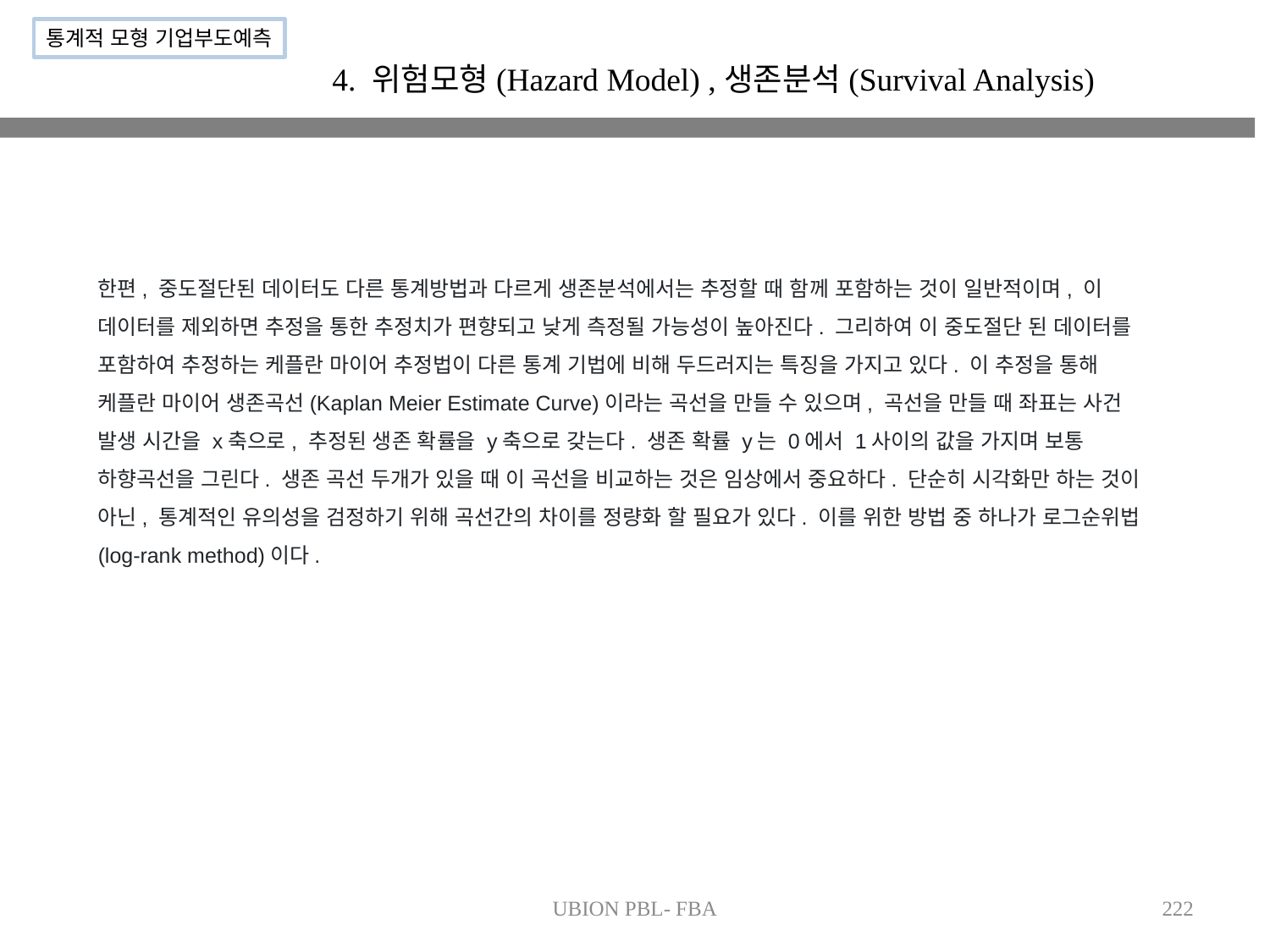

통계적 모형 기업부도예측

4. 위험모형(Hazard Model) ,생존분석(Survival Analysis)

한편, 중도절단된 데이터도 다른 통계방법과 다르게 생존분석에서는 추정할 때 함께 포함하는 것이 일반적이며, 이 데이터를 제외하면 추정을 통한 추정치가 편향되고 낮게 측정될 가능성이 높아진다. 그리하여 이 중도절단 된 데이터를 포함하여 추정하는 케플란 마이어 추정법이 다른 통계 기법에 비해 두드러지는 특징을 가지고 있다. 이 추정을 통해 케플란 마이어 생존곡선(Kaplan Meier Estimate Curve)이라는 곡선을 만들 수 있으며, 곡선을 만들 때 좌표는 사건 발생 시간을 x축으로, 추정된 생존 확률을 y축으로 갖는다. 생존 확률 y는 0에서 1사이의 값을 가지며 보통 하향곡선을 그린다. 생존 곡선 두개가 있을 때 이 곡선을 비교하는 것은 임상에서 중요하다. 단순히 시각화만 하는 것이 아닌, 통계적인 유의성을 검정하기 위해 곡선간의 차이를 정량화 할 필요가 있다. 이를 위한 방법 중 하나가 로그순위법(log-rank method)이다.
UBION PBL- FBA
222